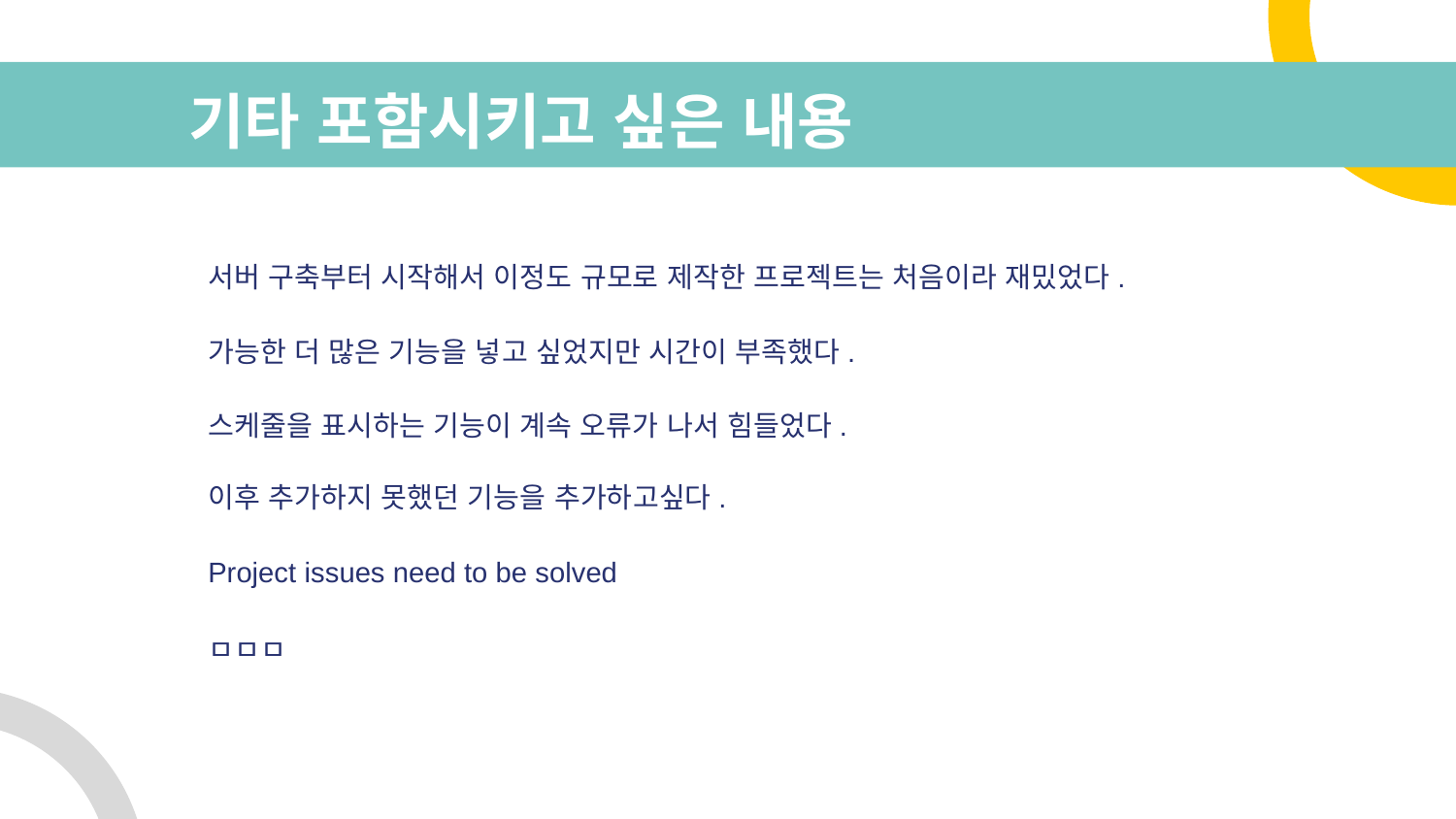

# 기타 포함시키고 싶은 내용
서버 구축부터 시작해서 이정도 규모로 제작한 프로젝트는 처음이라 재밌었다.
가능한 더 많은 기능을 넣고 싶었지만 시간이 부족했다.
스케줄을 표시하는 기능이 계속 오류가 나서 힘들었다.
이후 추가하지 못했던 기능을 추가하고싶다.
Project issues need to be solved
ㅁㅁㅁ